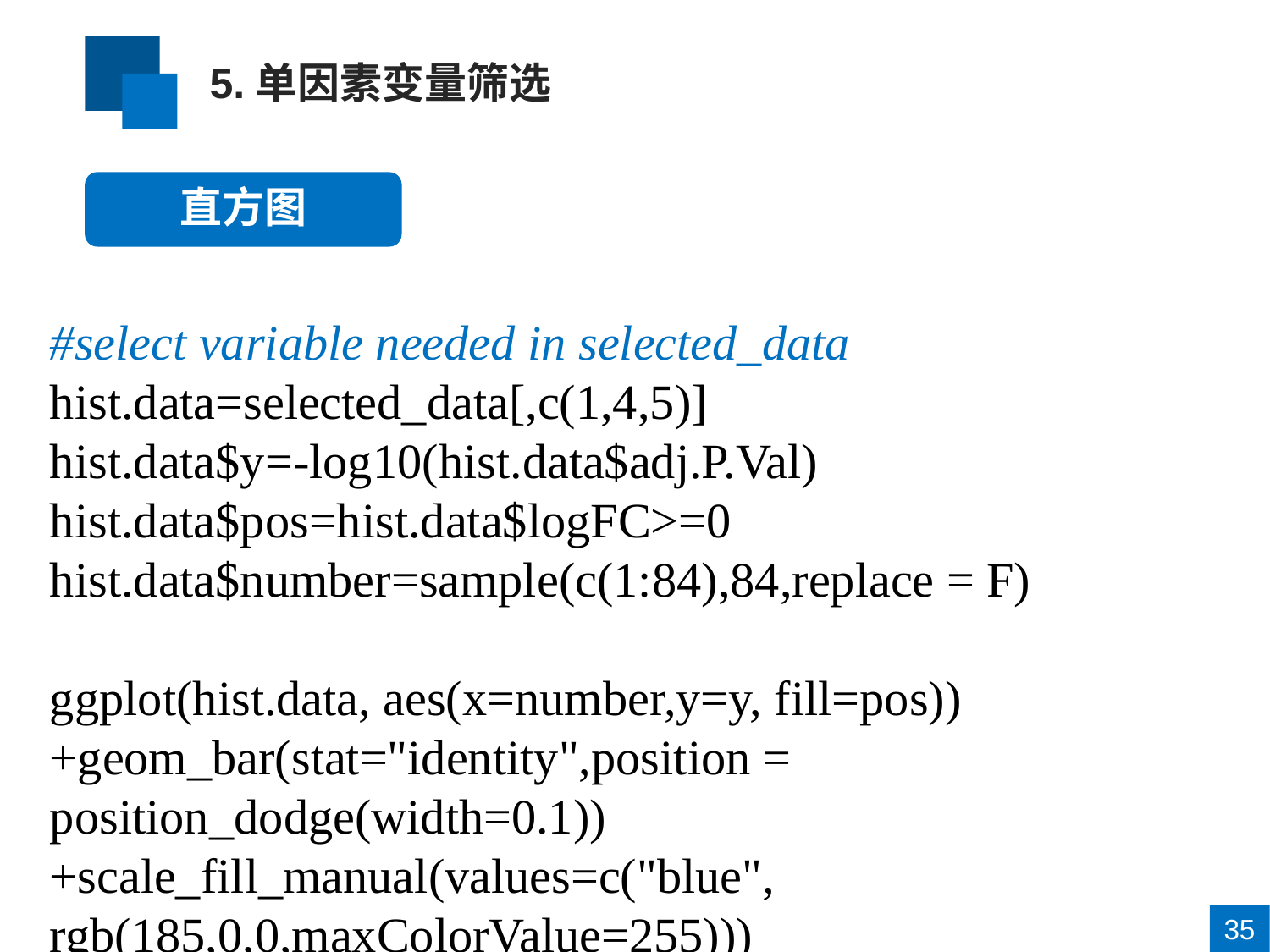

5.单因素变量筛选
直方图
#select variable needed in selected_data
hist.data=selected_data[,c(1,4,5)]
hist.data$y=-log10(hist.data$adj.P.Val)
hist.data$pos=hist.data$logFC>=0
hist.data$number=sample(c(1:84),84,replace = F)

ggplot(hist.data, aes(x=number,y=y, fill=pos)) +geom_bar(stat="identity",position = position_dodge(width=0.1))+scale_fill_manual(values=c("blue", rgb(185,0,0,maxColorValue=255)))

35